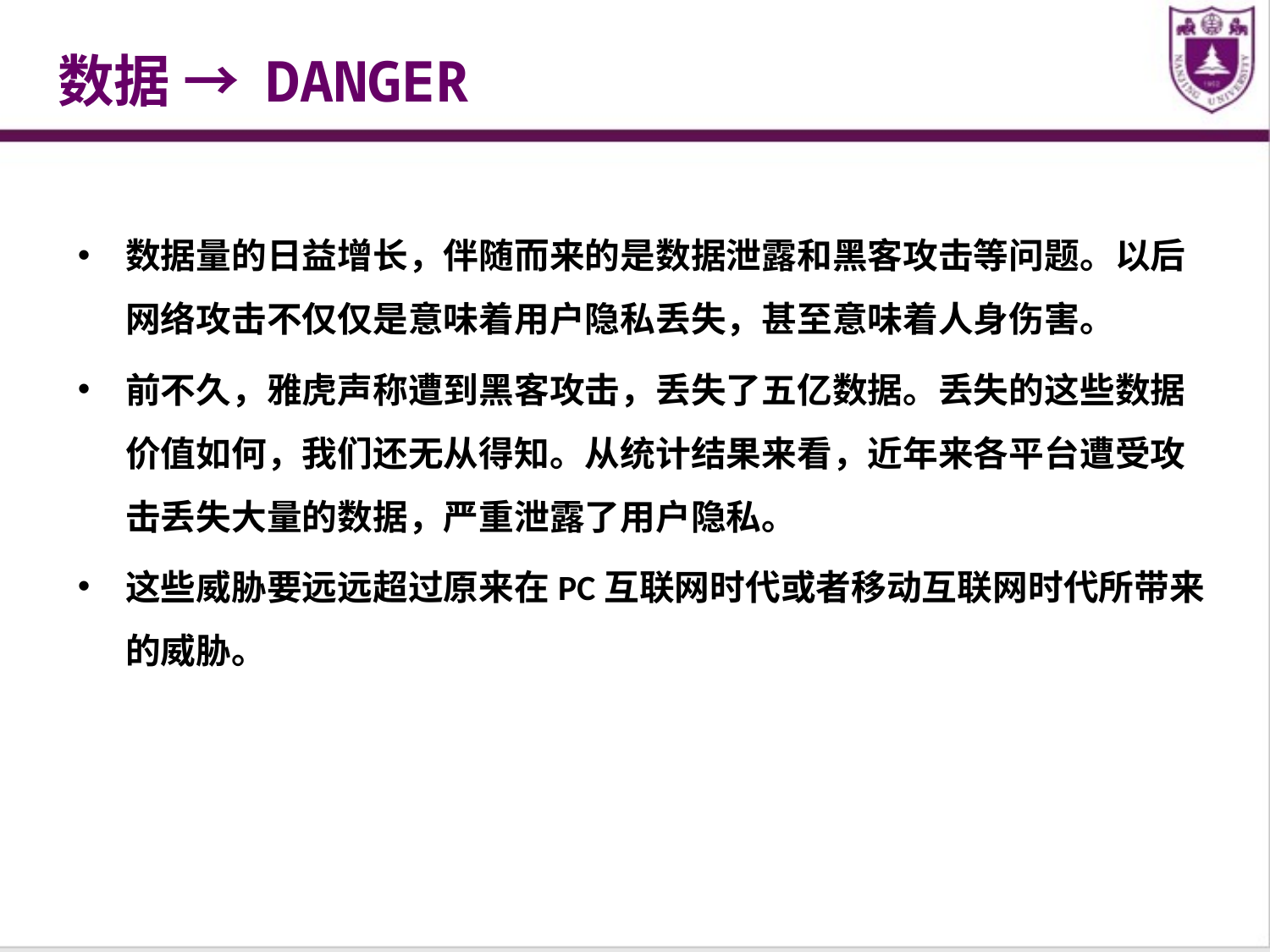

# 数据 → DANGER
数据量的日益增长，伴随而来的是数据泄露和黑客攻击等问题。以后网络攻击不仅仅是意味着用户隐私丢失，甚至意味着人身伤害。
前不久，雅虎声称遭到黑客攻击，丢失了五亿数据。丢失的这些数据价值如何，我们还无从得知。从统计结果来看，近年来各平台遭受攻击丢失大量的数据，严重泄露了用户隐私。
这些威胁要远远超过原来在PC互联网时代或者移动互联网时代所带来的威胁。